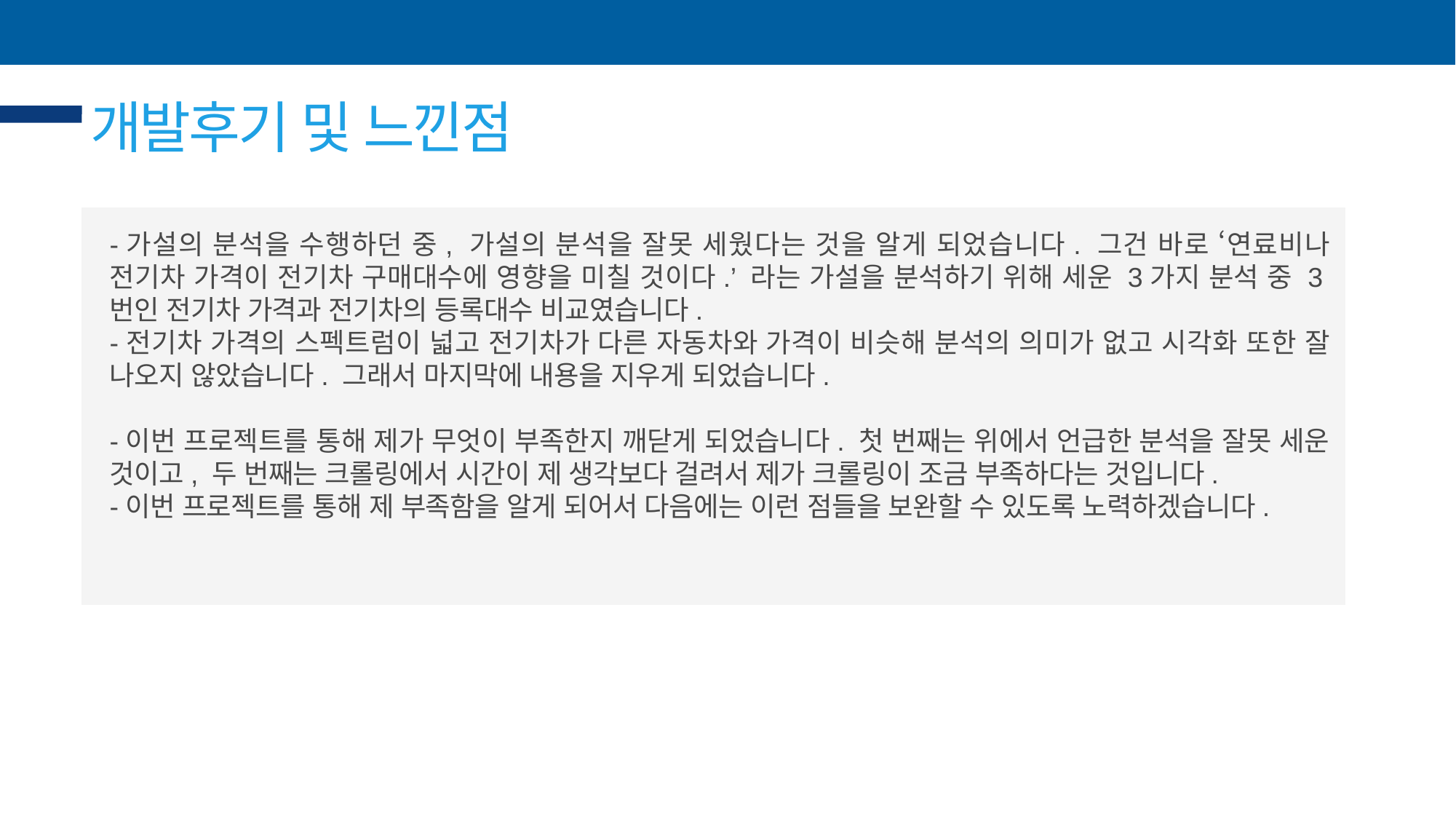

개발후기 및 느낀점

-가설의 분석을 수행하던 중, 가설의 분석을 잘못 세웠다는 것을 알게 되었습니다. 그건 바로 ‘연료비나 전기차 가격이 전기차 구매대수에 영향을 미칠 것이다.’ 라는 가설을 분석하기 위해 세운 3가지 분석 중 3번인 전기차 가격과 전기차의 등록대수 비교였습니다.
-전기차 가격의 스펙트럼이 넓고 전기차가 다른 자동차와 가격이 비슷해 분석의 의미가 없고 시각화 또한 잘 나오지 않았습니다. 그래서 마지막에 내용을 지우게 되었습니다.

-이번 프로젝트를 통해 제가 무엇이 부족한지 깨닫게 되었습니다. 첫 번째는 위에서 언급한 분석을 잘못 세운 것이고, 두 번째는 크롤링에서 시간이 제 생각보다 걸려서 제가 크롤링이 조금 부족하다는 것입니다.
-이번 프로젝트를 통해 제 부족함을 알게 되어서 다음에는 이런 점들을 보완할 수 있도록 노력하겠습니다.